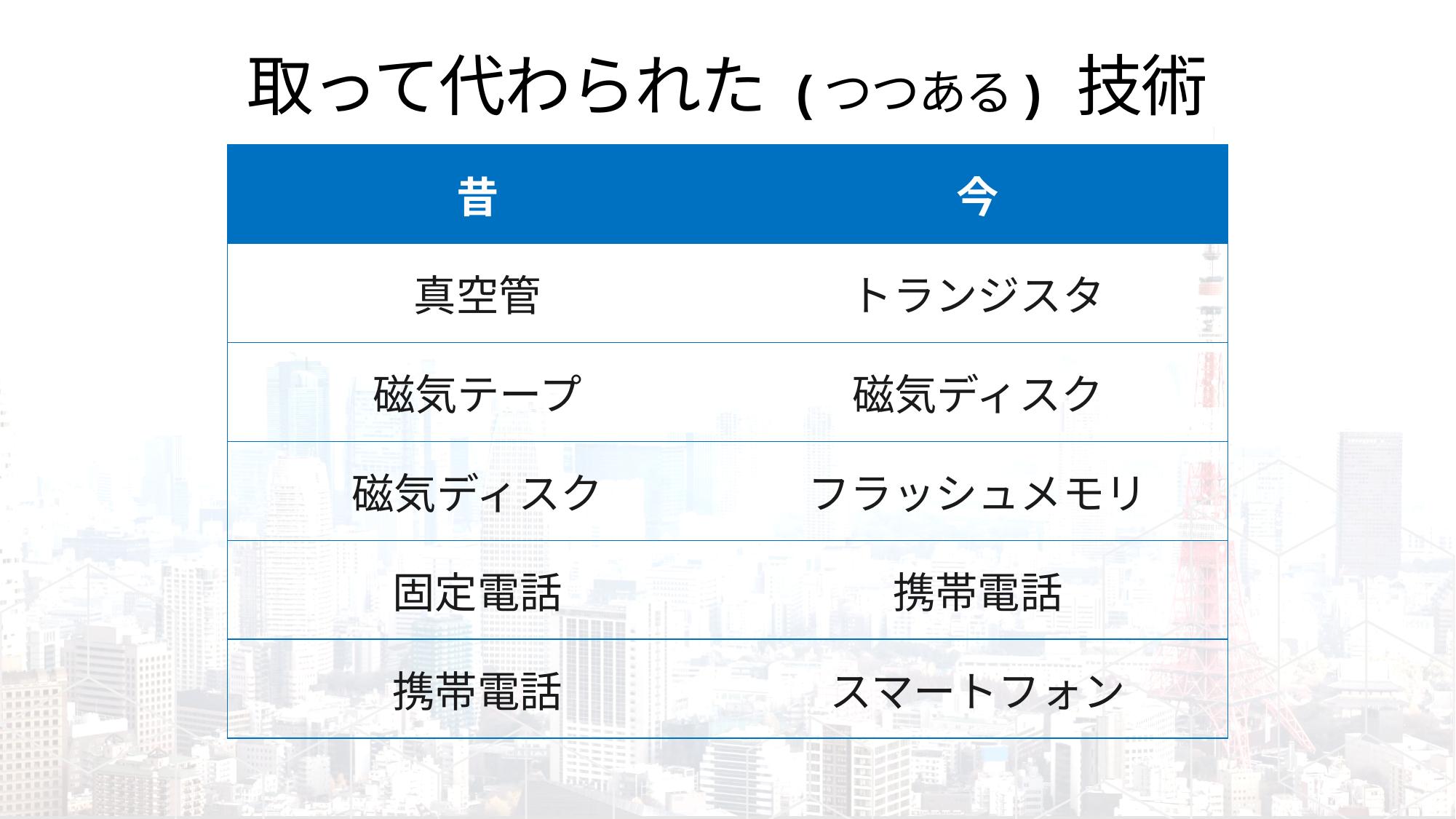

# 取って代わられた (つつある) 技術
| 昔 | 今 |
| --- | --- |
| 真空管 | トランジスタ |
| 磁気テープ | 磁気ディスク |
| 磁気ディスク | フラッシュメモリ |
| 固定電話 | 携帯電話 |
| 携帯電話 | スマートフォン |